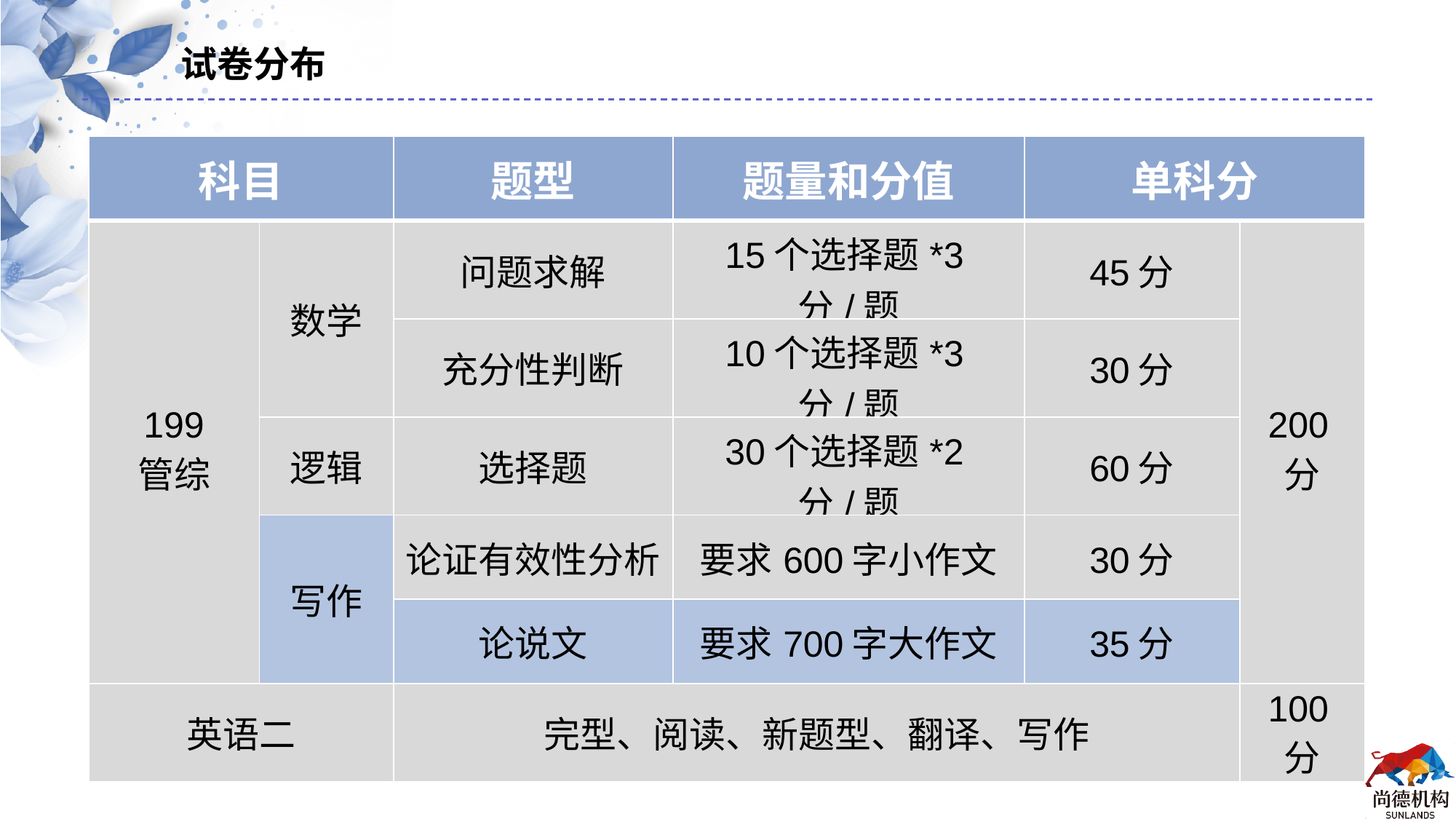

试卷分布
| 科目 |  | 题型 | 题量和分值 | 单科分 |  |
| --- | --- | --- | --- | --- | --- |
| 199 管综 | 数学 | 问题求解 | 15个选择题\*3分/题 | 45分 | 200分 |
|  |  | 充分性判断 | 10个选择题\*3分/题 | 30分 |  |
|  | 逻辑 | 选择题 | 30个选择题\*2分/题 | 60分 |  |
|  | 写作 | 论证有效性分析 | 要求600字小作文 | 30分 |  |
|  |  | 论说文 | 要求700字大作文 | 35分 |  |
| 英语二 |  | 完型、阅读、新题型、翻译、写作 |  |  | 100分 |